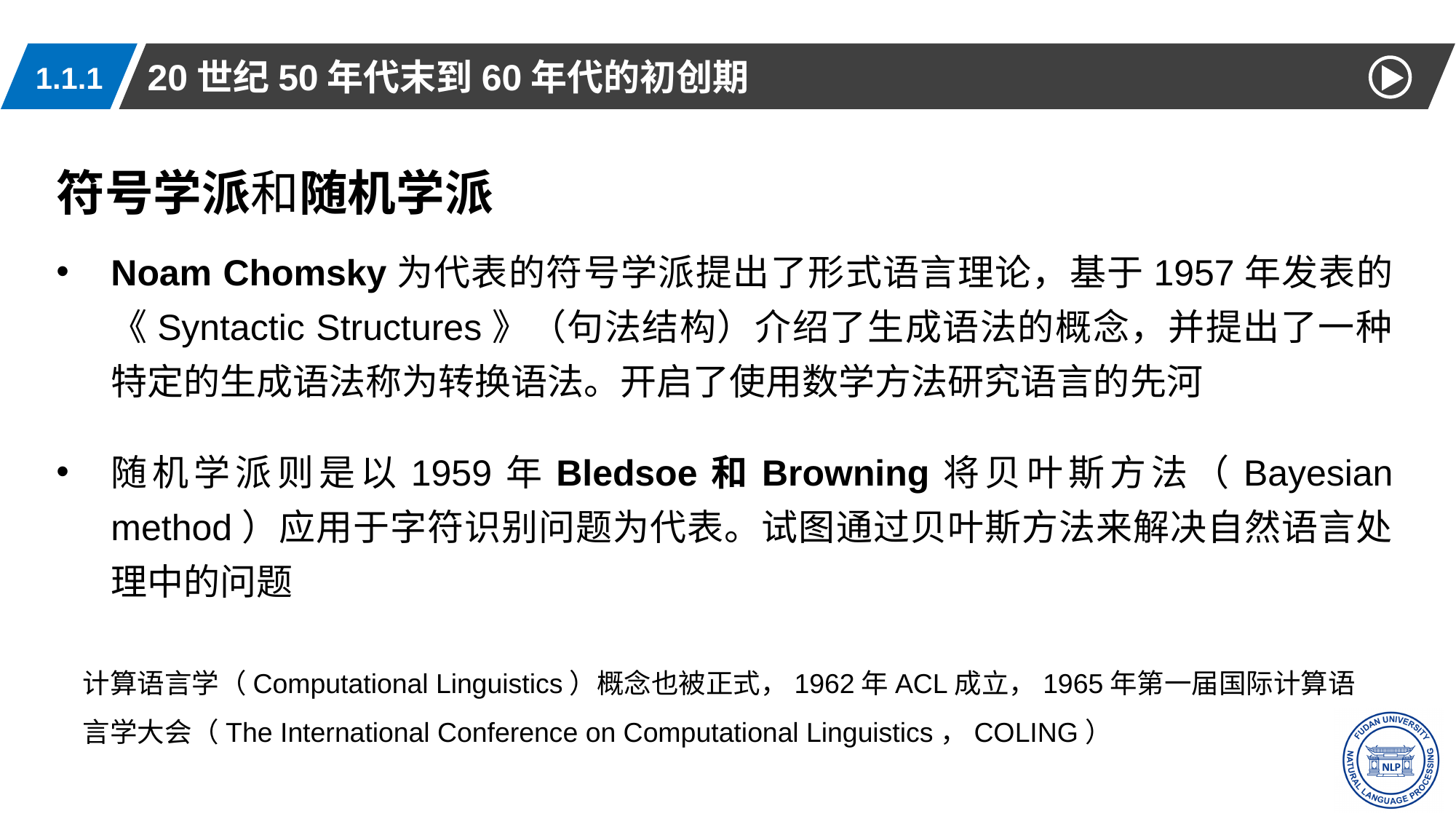

20世纪50年代末到60年代的初创期
1.1.1

符号学派和随机学派
Noam Chomsky为代表的符号学派提出了形式语言理论，基于1957年发表的《Syntactic Structures》（句法结构）介绍了生成语法的概念，并提出了一种特定的生成语法称为转换语法。开启了使用数学方法研究语言的先河
随机学派则是以1959年Bledsoe和Browning将贝叶斯方法（Bayesian method）应用于字符识别问题为代表。试图通过贝叶斯方法来解决自然语言处理中的问题
计算语言学（Computational Linguistics）概念也被正式，1962年ACL成立，1965年第一届国际计算语言学大会（The International Conference on Computational Linguistics，COLING）
8